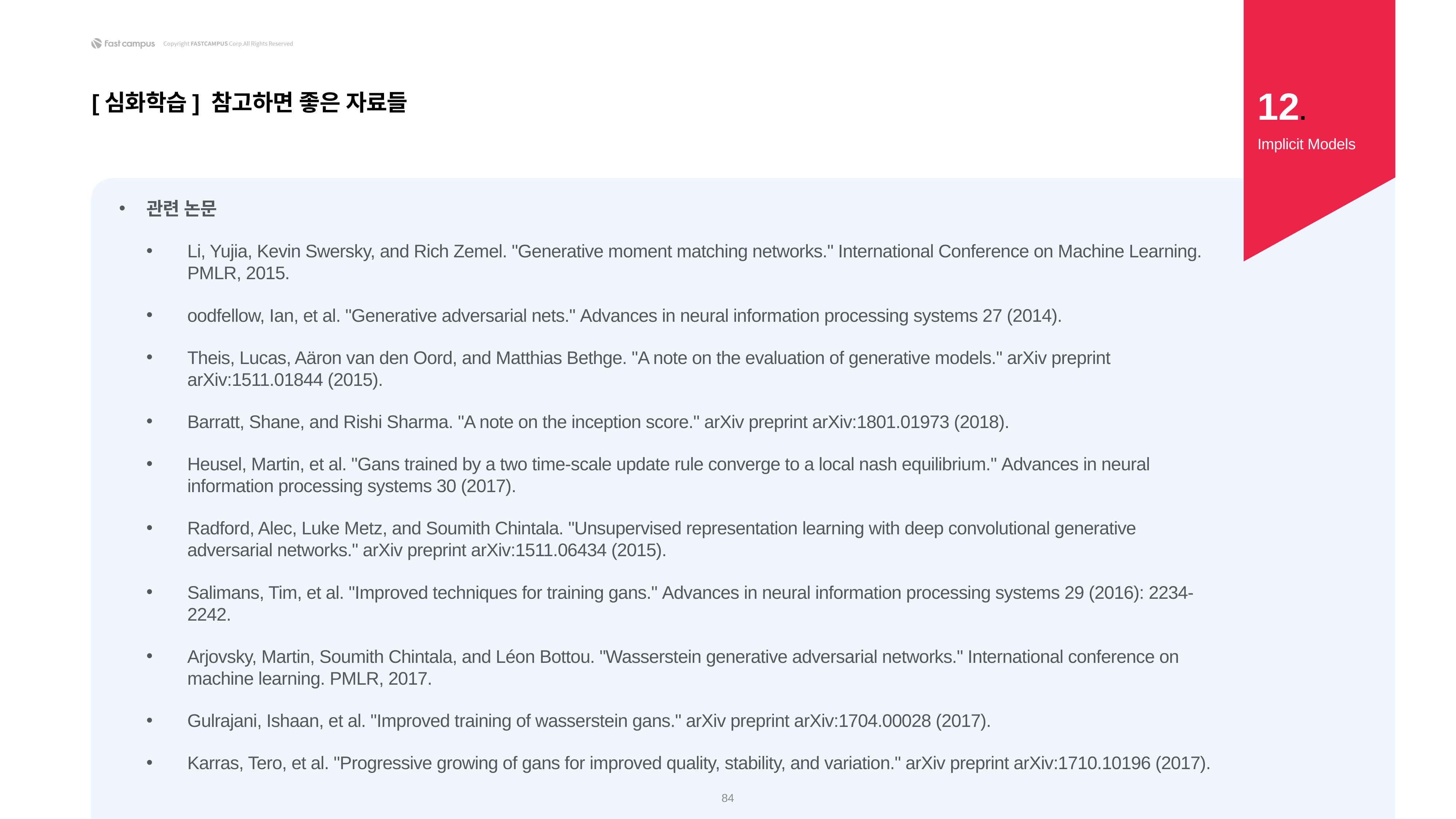

12.
[심화학습] 참고하면 좋은 자료들
Implicit Models

관련 논문
Li, Yujia, Kevin Swersky, and Rich Zemel. "Generative moment matching networks." International Conference on Machine Learning. PMLR, 2015.
oodfellow, Ian, et al. "Generative adversarial nets." Advances in neural information processing systems 27 (2014).
Theis, Lucas, Aäron van den Oord, and Matthias Bethge. "A note on the evaluation of generative models." arXiv preprint arXiv:1511.01844 (2015).
Barratt, Shane, and Rishi Sharma. "A note on the inception score." arXiv preprint arXiv:1801.01973 (2018).
Heusel, Martin, et al. "Gans trained by a two time-scale update rule converge to a local nash equilibrium." Advances in neural information processing systems 30 (2017).
Radford, Alec, Luke Metz, and Soumith Chintala. "Unsupervised representation learning with deep convolutional generative adversarial networks." arXiv preprint arXiv:1511.06434 (2015).
Salimans, Tim, et al. "Improved techniques for training gans." Advances in neural information processing systems 29 (2016): 2234-2242.
Arjovsky, Martin, Soumith Chintala, and Léon Bottou. "Wasserstein generative adversarial networks." International conference on machine learning. PMLR, 2017.
Gulrajani, Ishaan, et al. "Improved training of wasserstein gans." arXiv preprint arXiv:1704.00028 (2017).
Karras, Tero, et al. "Progressive growing of gans for improved quality, stability, and variation." arXiv preprint arXiv:1710.10196 (2017).
84